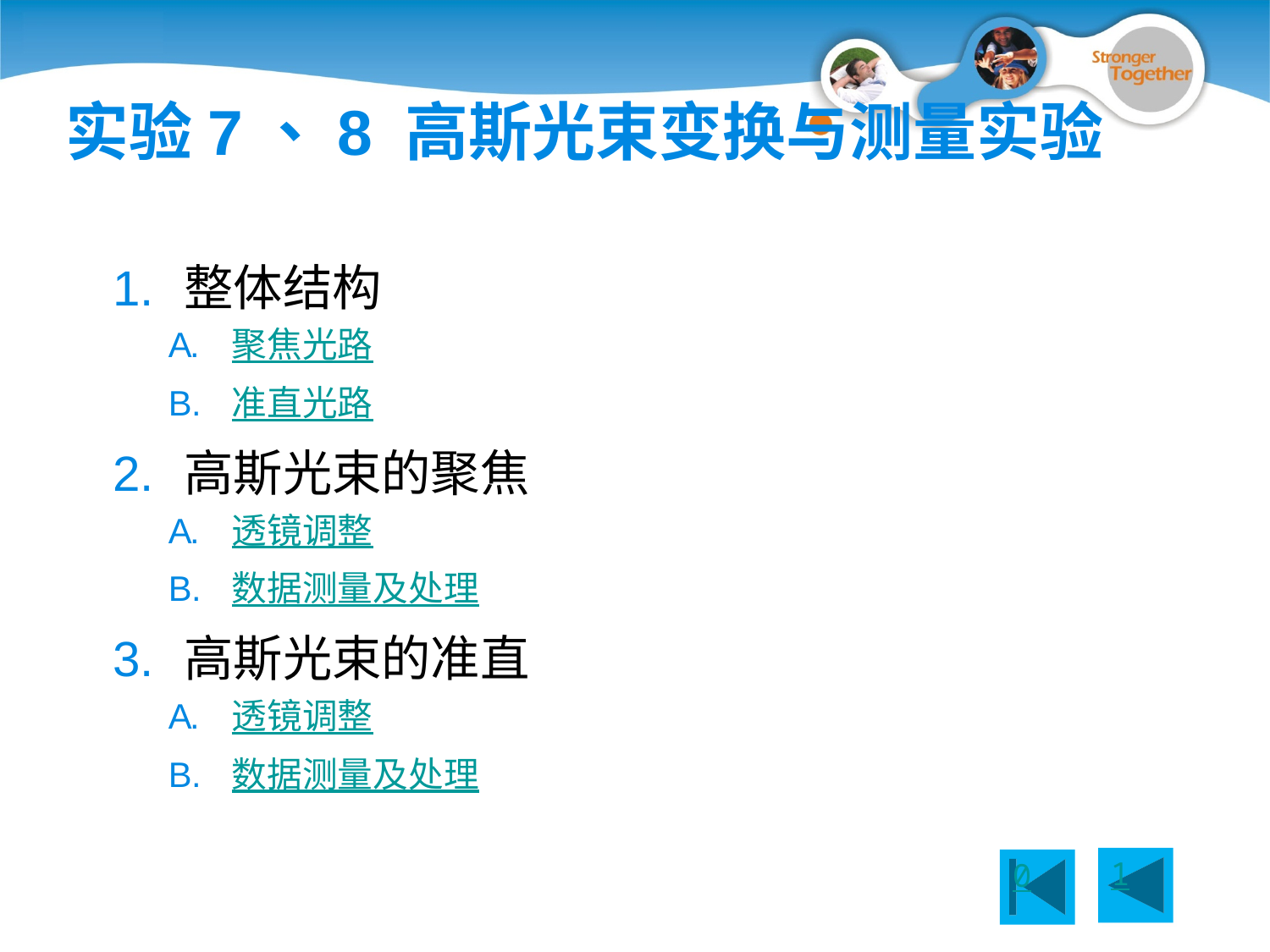

# 实验7、8 高斯光束变换与测量实验
整体结构
聚焦光路
准直光路
高斯光束的聚焦
透镜调整
数据测量及处理
高斯光束的准直
透镜调整
数据测量及处理
1
0